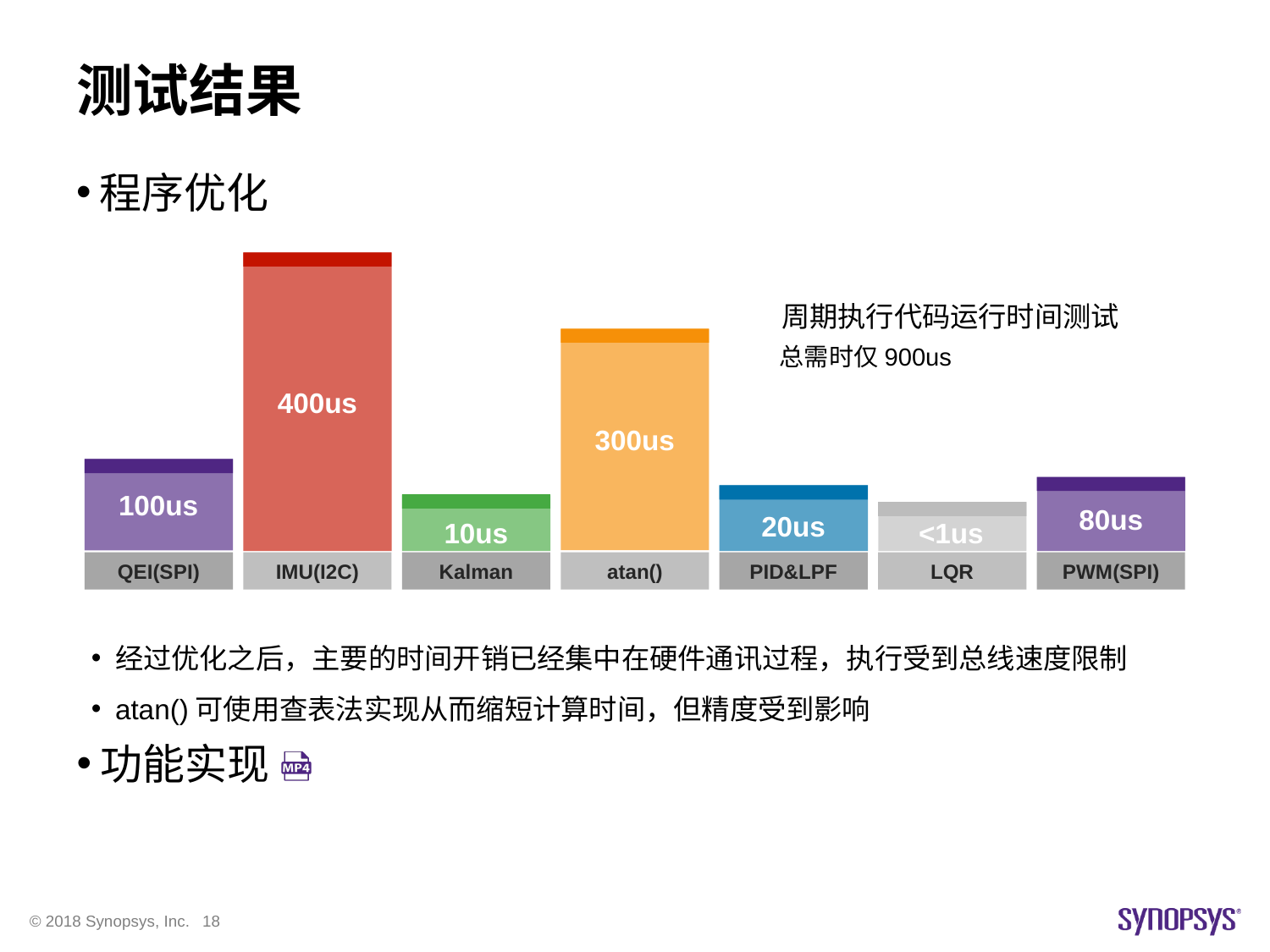

# 测试结果
程序优化

周期执行代码运行时间测试

总需时仅900us
400us
300us

100us

80us

20us

<1us
10us
QEI(SPI)
IMU(I2C)
Kalman
atan()
PID&LPF
LQR
PWM(SPI)
经过优化之后，主要的时间开销已经集中在硬件通讯过程，执行受到总线速度限制
atan()可使用查表法实现从而缩短计算时间，但精度受到影响

功能实现